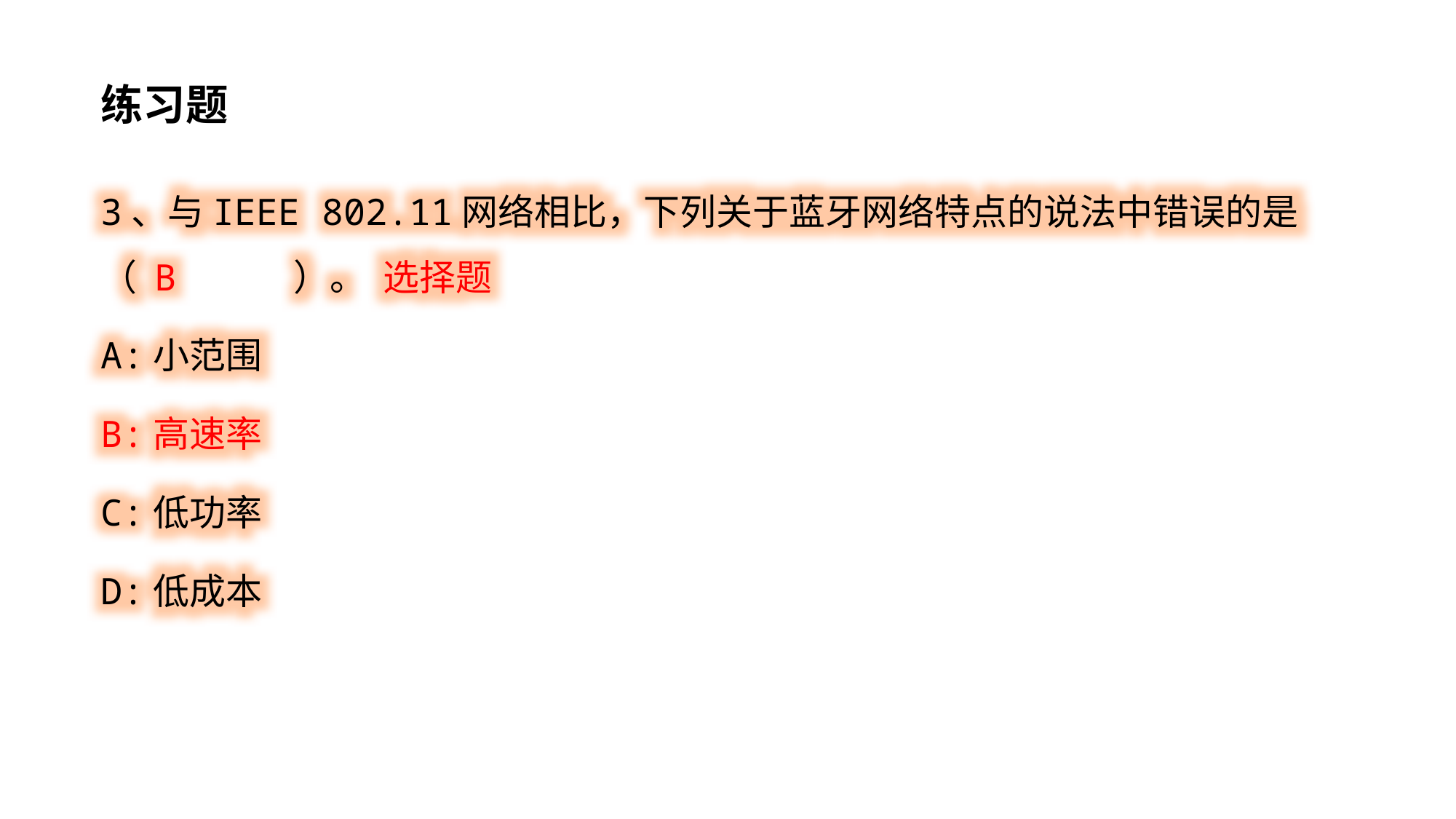

练习题
3、与IEEE 802.11网络相比，下列关于蓝牙网络特点的说法中错误的是（ B     ）。  选择题

A:小范围

B:高速率

C:低功率

D:低成本